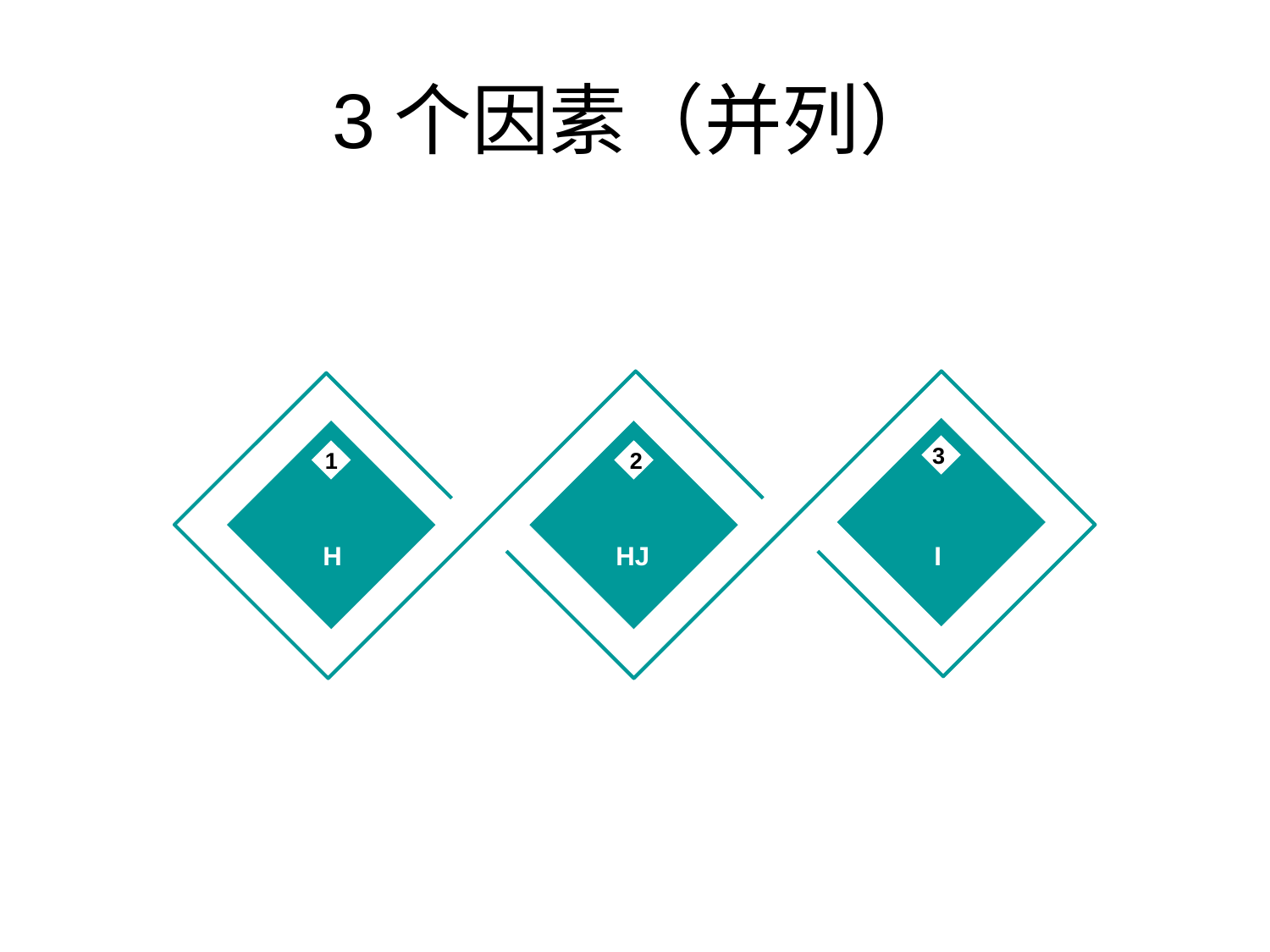

# 3个因素（并列）

3

1

2

H
HJ
I